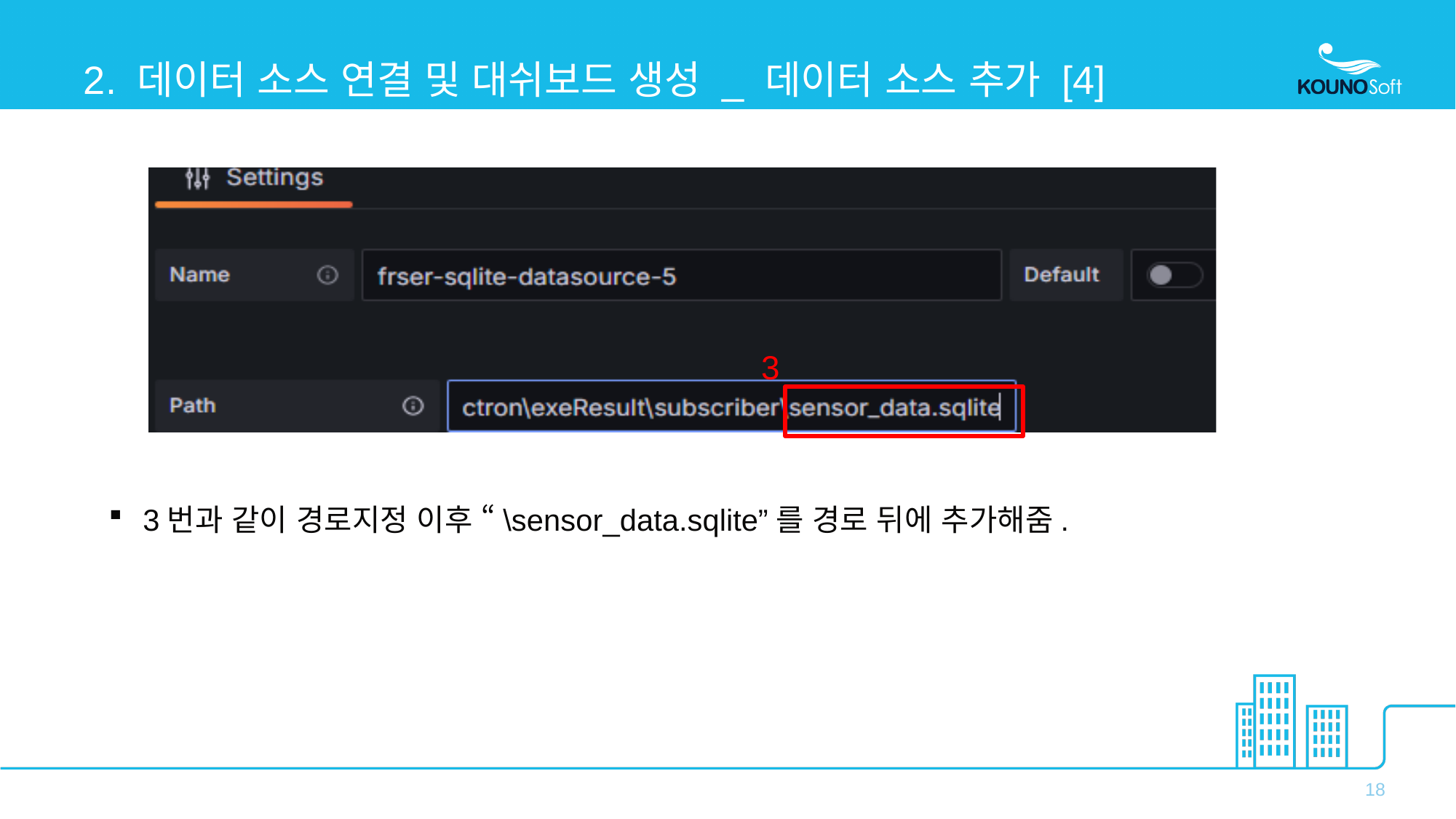

# 2. 데이터 소스 연결 및 대쉬보드 생성 _ 데이터 소스 추가 [4]

3
3번과 같이 경로지정 이후 “\sensor_data.sqlite”를 경로 뒤에 추가해줌.
18